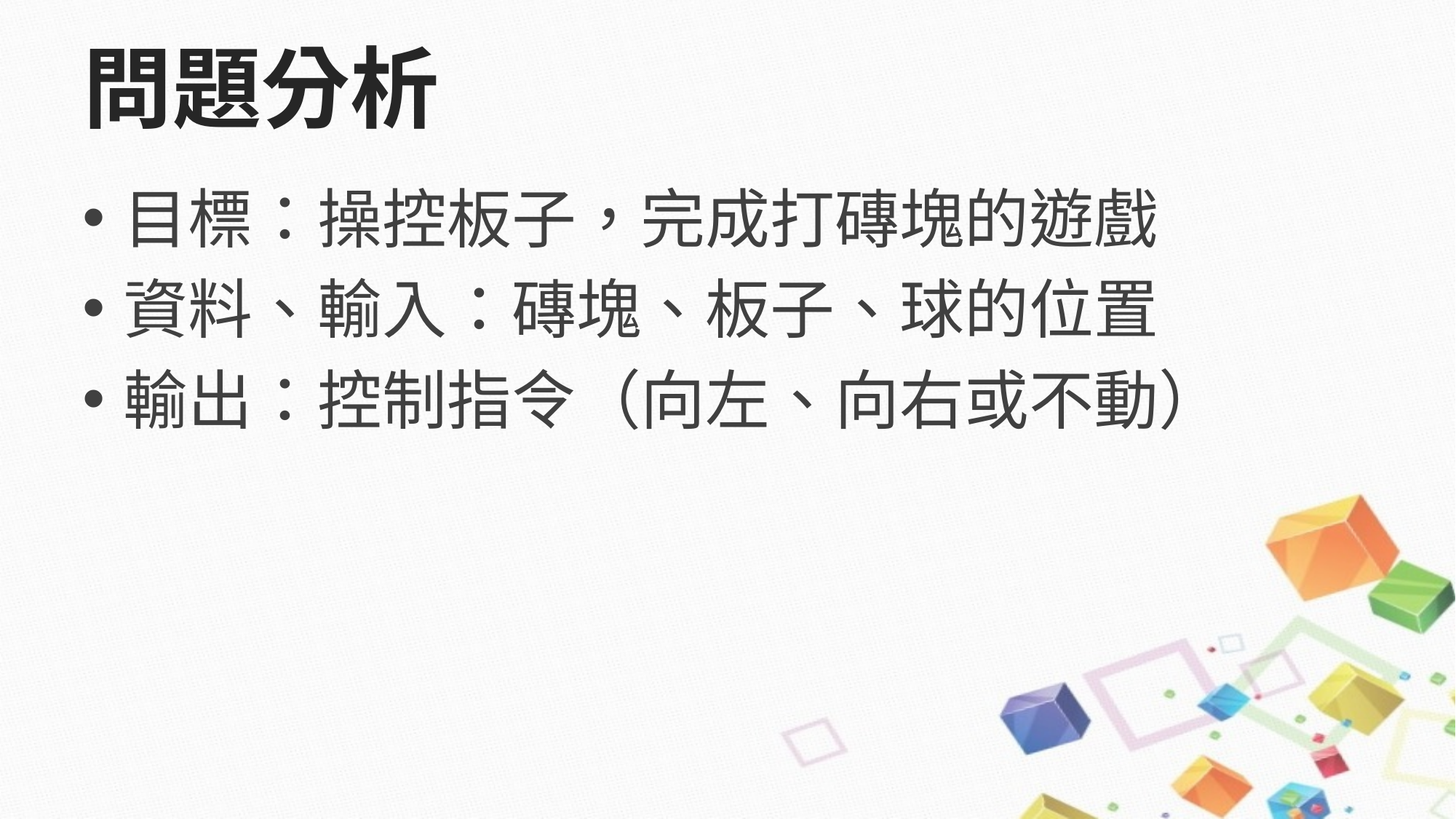

# 問題分析
目標：操控板子，完成打磚塊的遊戲
資料、輸入：磚塊、板子、球的位置
輸出：控制指令（向左、向右或不動）